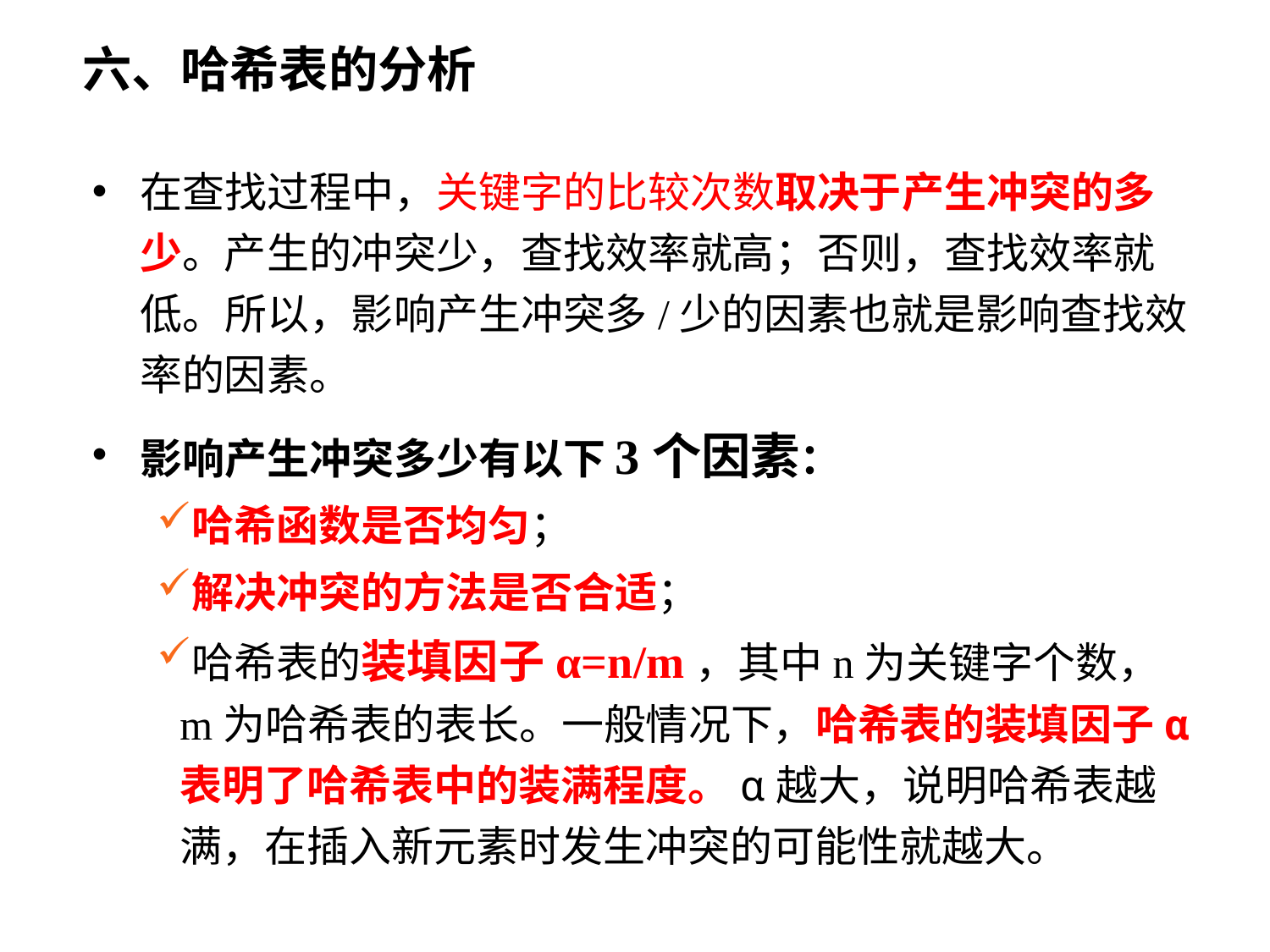

# 六、哈希表的分析
在查找过程中，关键字的比较次数取决于产生冲突的多少。产生的冲突少，查找效率就高；否则，查找效率就低。所以，影响产生冲突多/少的因素也就是影响查找效率的因素。
影响产生冲突多少有以下3个因素：
哈希函数是否均匀；
解决冲突的方法是否合适；
哈希表的装填因子α=n/m，其中n为关键字个数，m为哈希表的表长。一般情况下，哈希表的装填因子α表明了哈希表中的装满程度。α越大，说明哈希表越满，在插入新元素时发生冲突的可能性就越大。